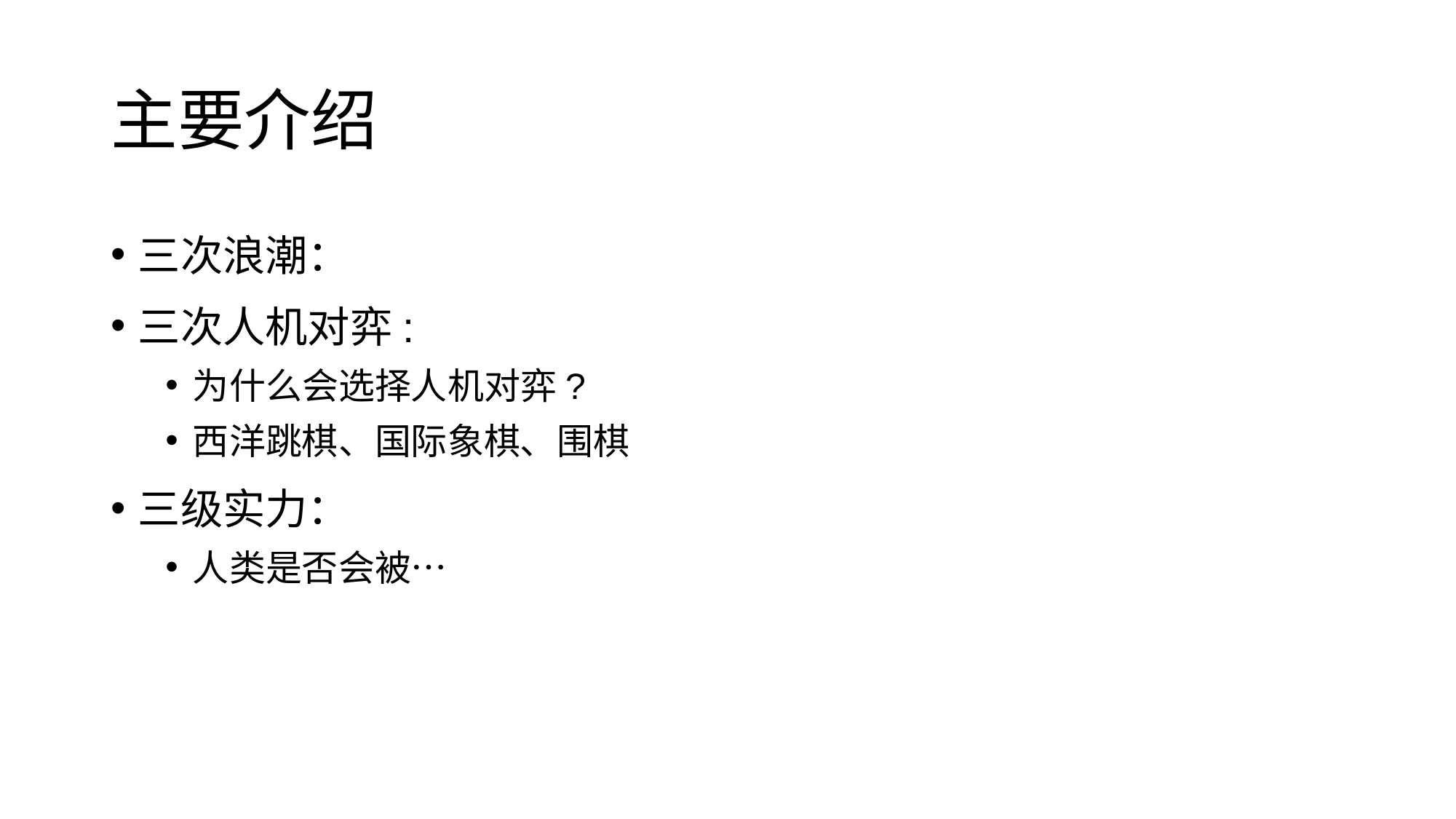

# 主要介绍
三次浪潮：
三次人机对弈:
为什么会选择人机对弈?
西洋跳棋、国际象棋、围棋
三级实力：
人类是否会被…